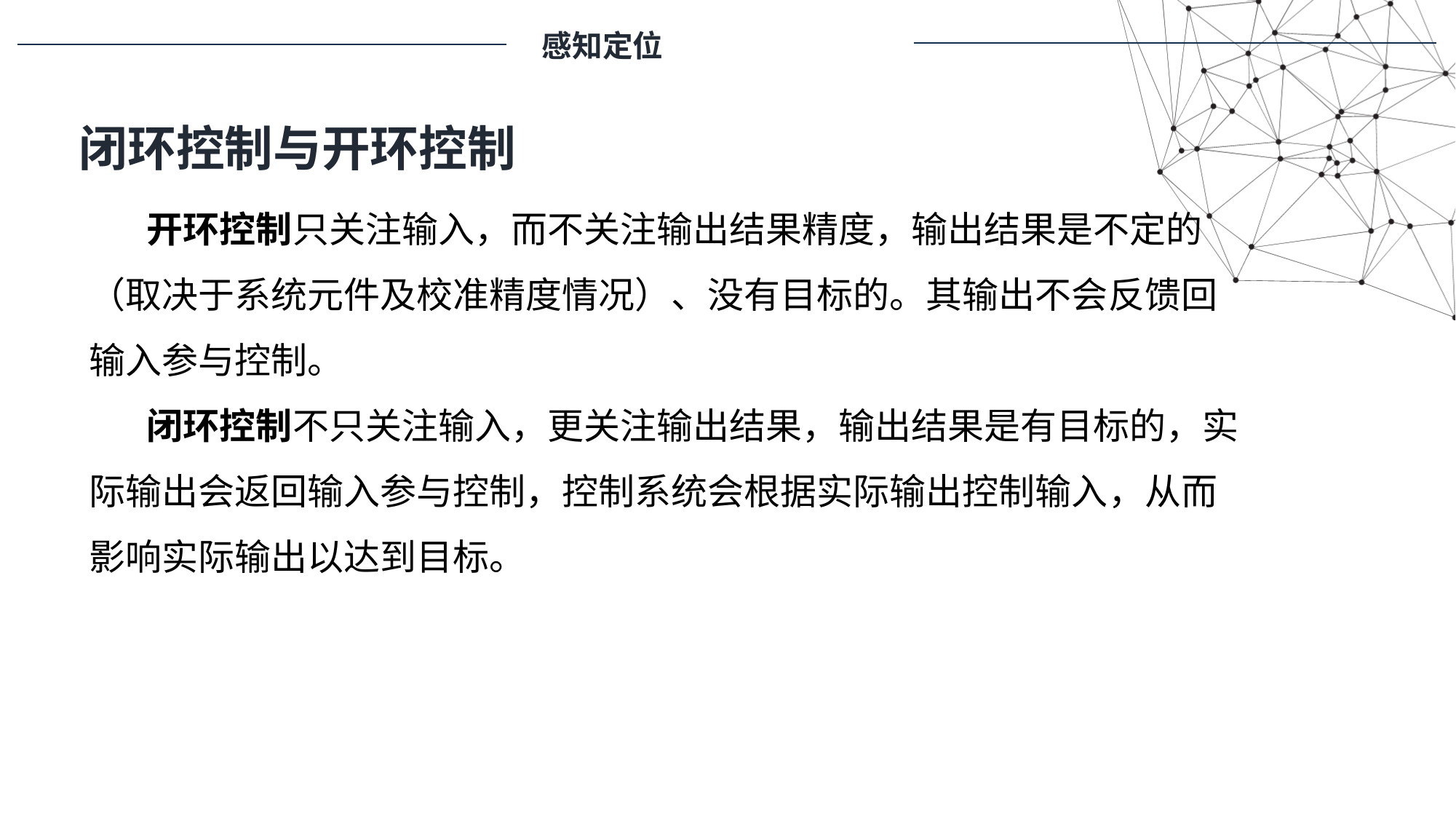

感知定位
闭环控制与开环控制
      开环控制只关注输入，而不关注输出结果精度，输出结果是不定的（取决于系统元件及校准精度情况）、没有目标的。其输出不会反馈回输入参与控制。
      闭环控制不只关注输入，更关注输出结果，输出结果是有目标的，实际输出会返回输入参与控制，控制系统会根据实际输出控制输入，从而影响实际输出以达到目标。